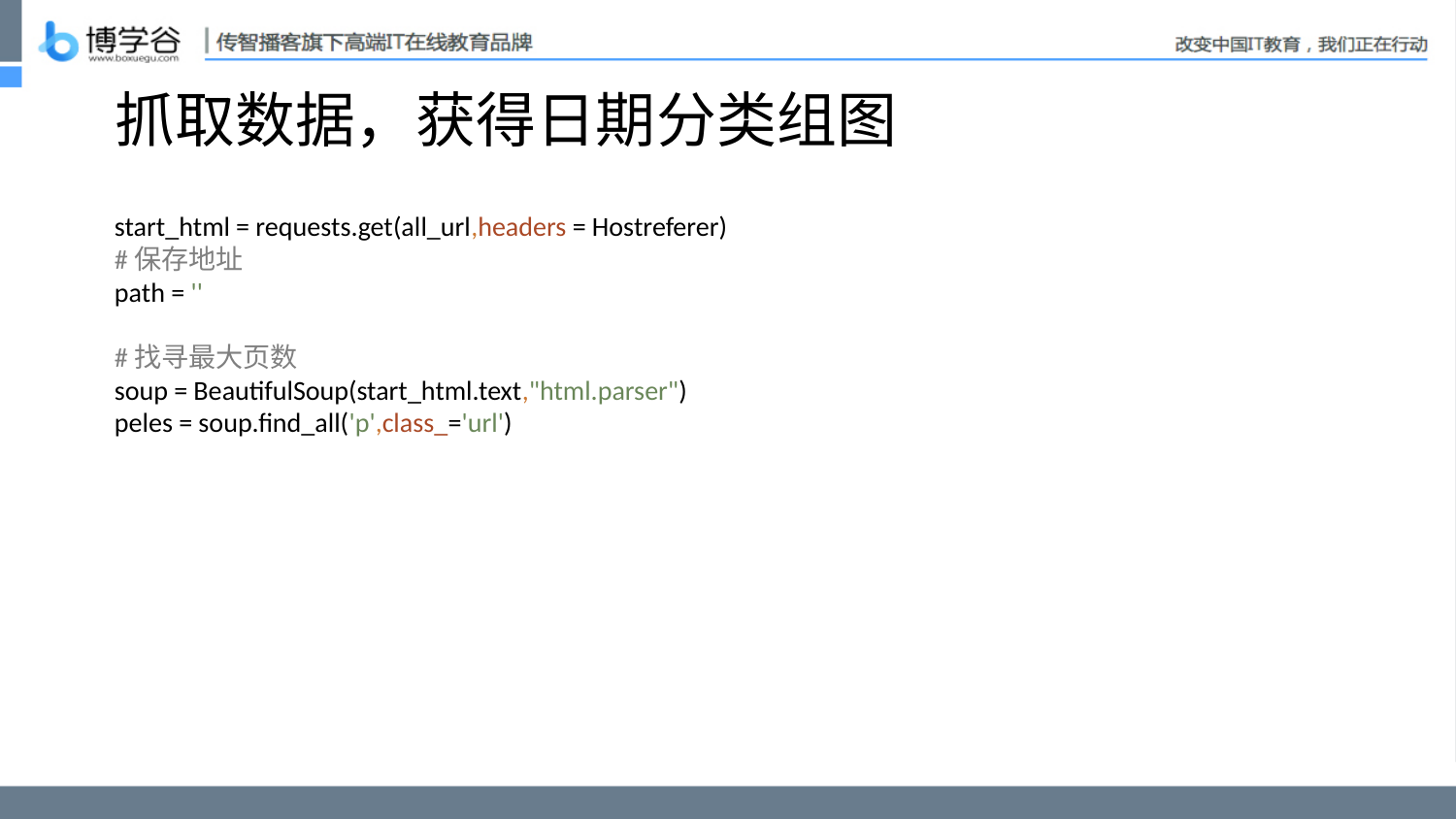

# 抓取数据，获得日期分类组图
start_html = requests.get(all_url,headers = Hostreferer)
#保存地址
path = ''
#找寻最大页数
soup = BeautifulSoup(start_html.text,"html.parser")
peles = soup.find_all('p',class_='url')